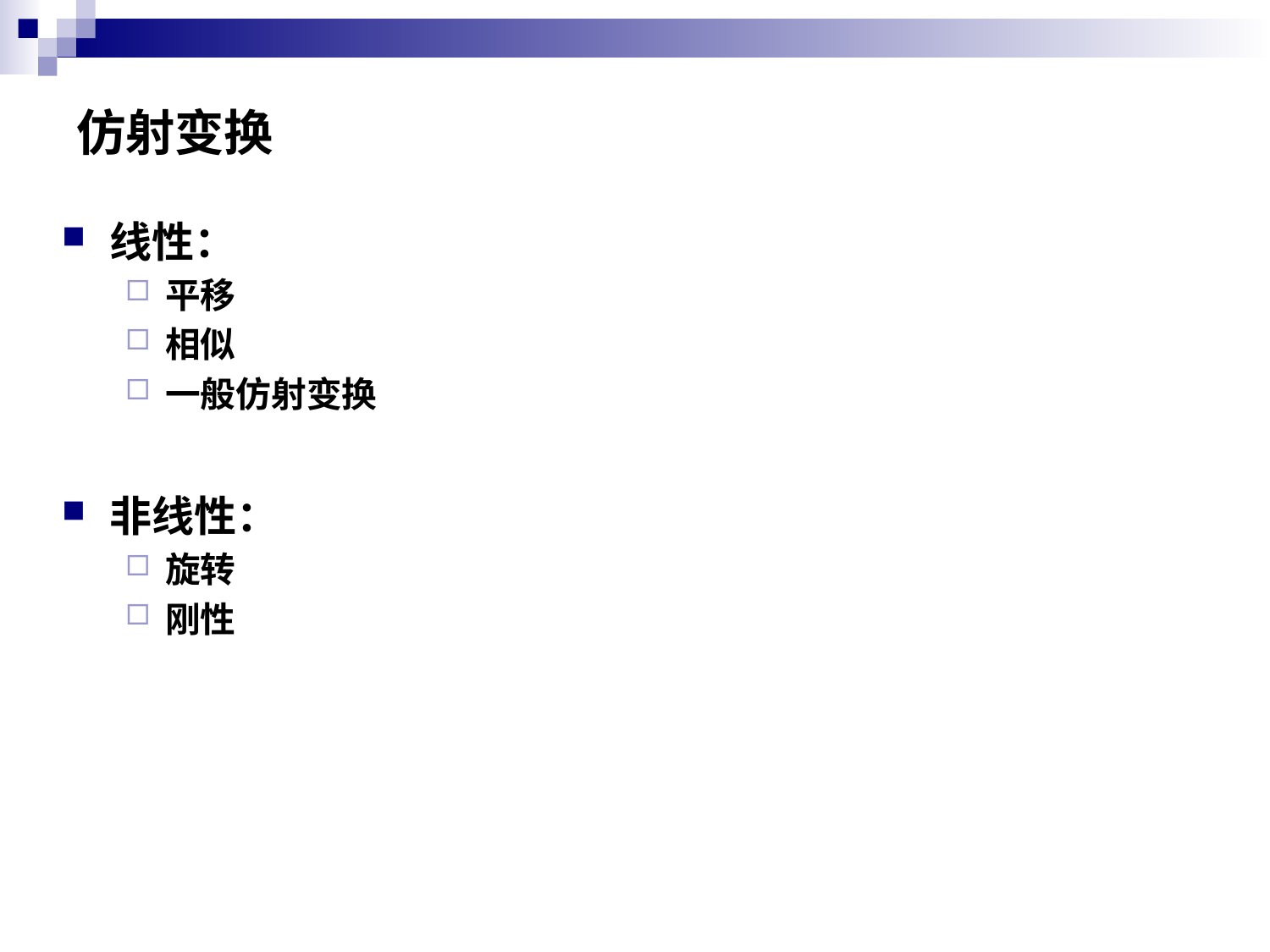

# 仿射变换
线性：
平移
相似
一般仿射变换

非线性：
旋转
刚性